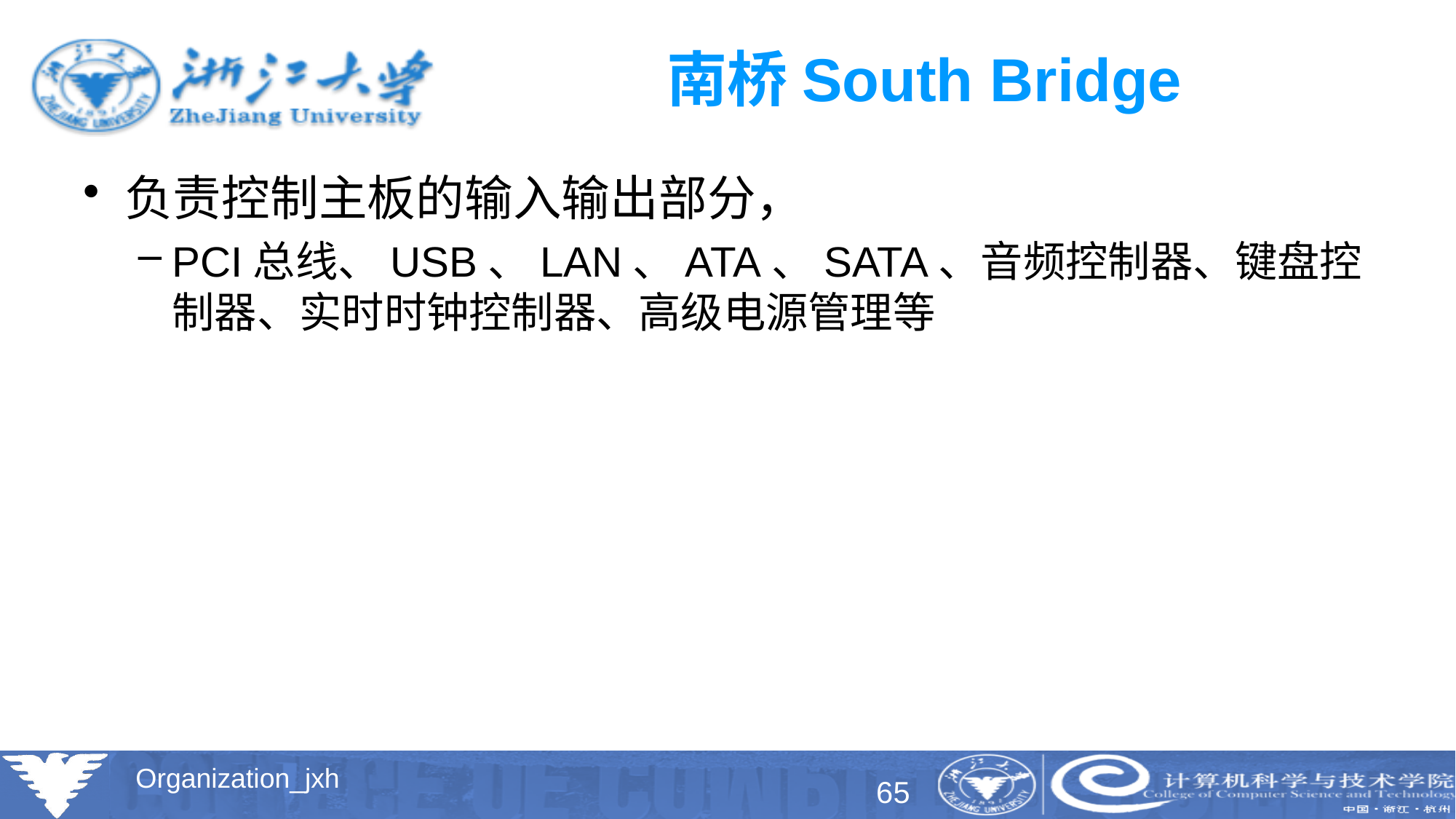

# 南桥South Bridge
负责控制主板的输入输出部分，
PCI总线、USB、LAN、ATA、SATA、音频控制器、键盘控制器、实时时钟控制器、高级电源管理等